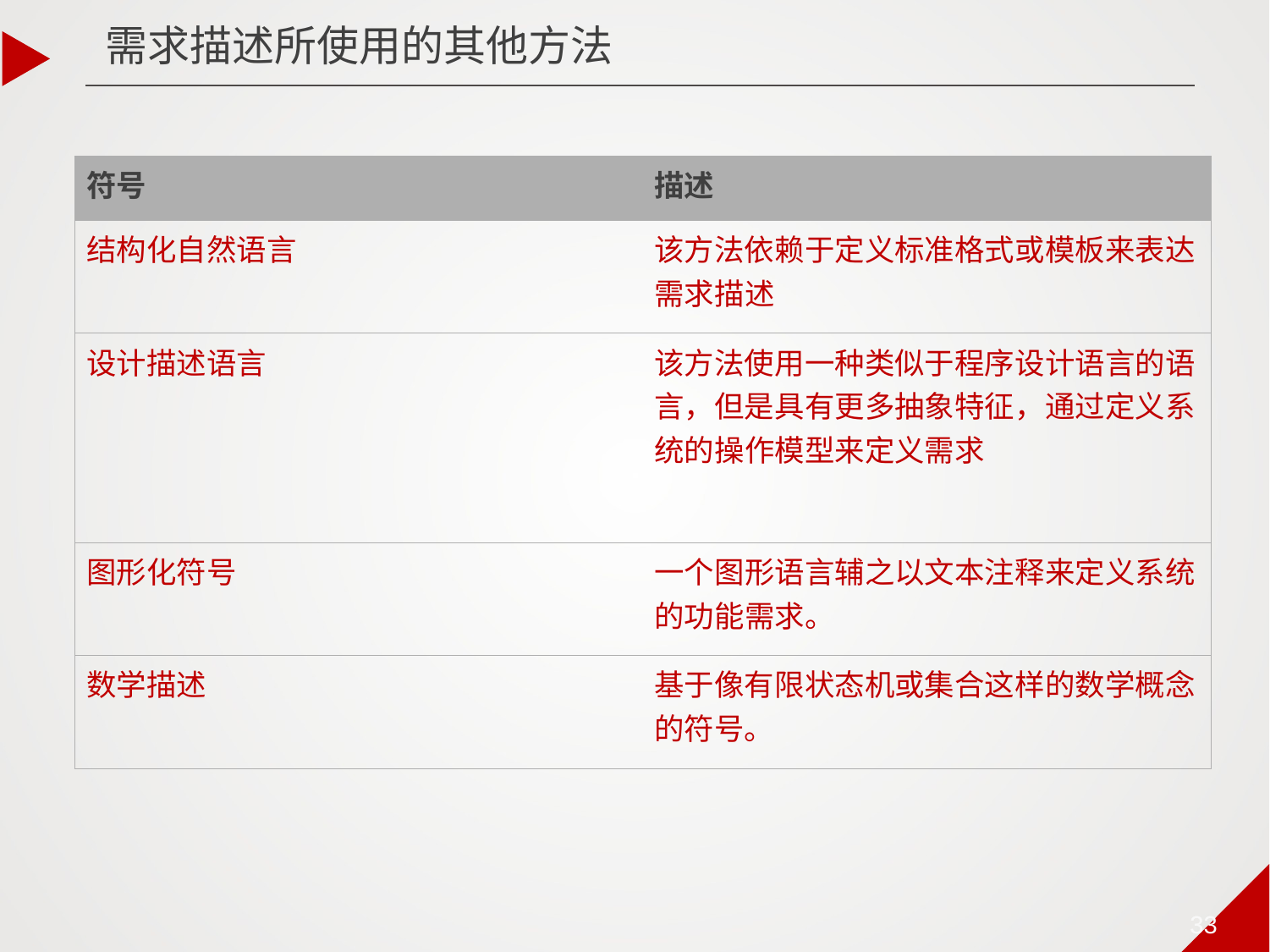

需求描述所使用的其他方法

| 符号 | 描述 |
| --- | --- |
| 结构化自然语言 | 该方法依赖于定义标准格式或模板来表达需求描述 |
| 设计描述语言 | 该方法使用一种类似于程序设计语言的语言，但是具有更多抽象特征，通过定义系统的操作模型来定义需求 |
| 图形化符号 | 一个图形语言辅之以文本注释来定义系统的功能需求。 |
| 数学描述 | 基于像有限状态机或集合这样的数学概念的符号。 |